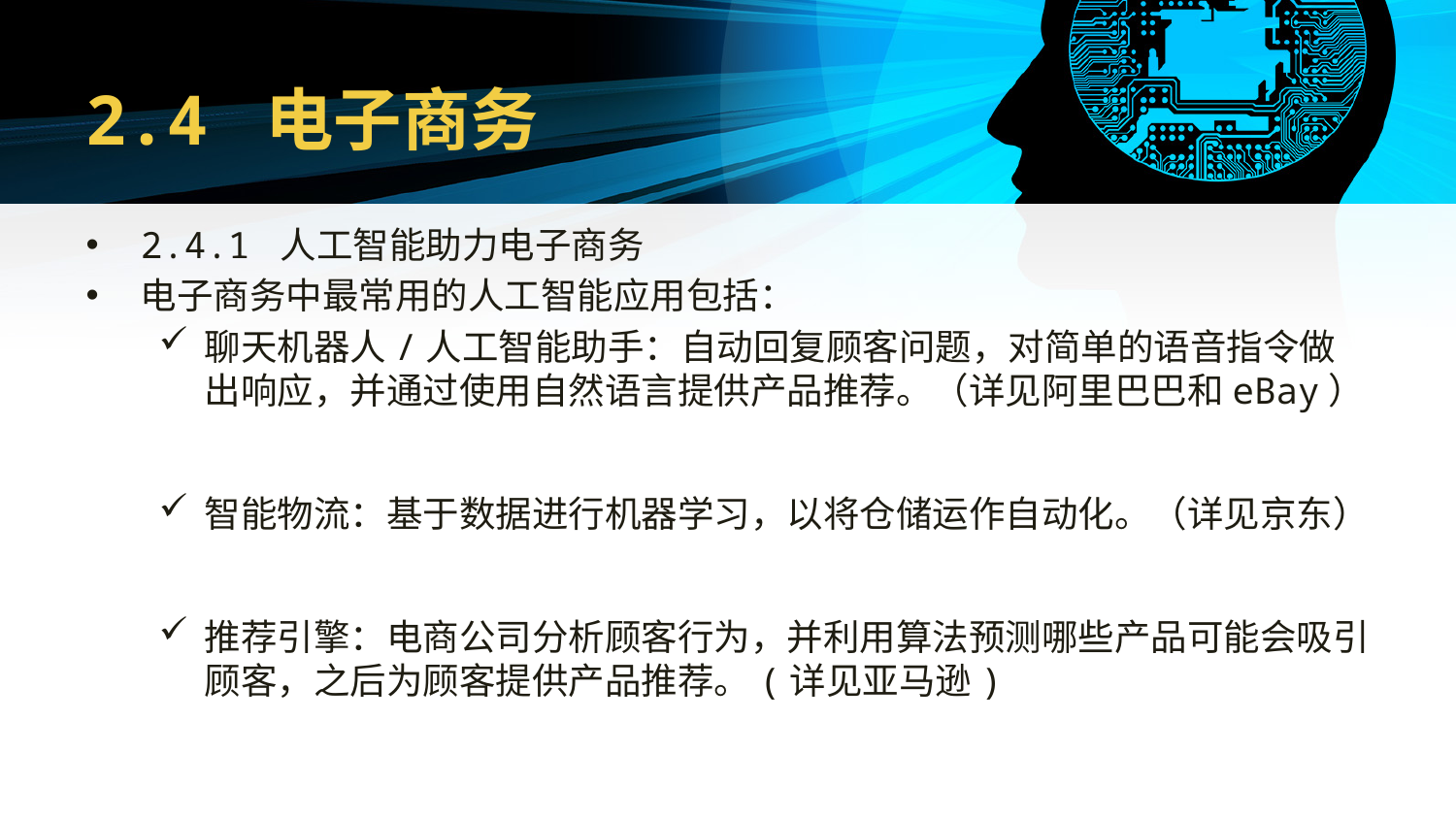

# 2.4 电子商务
2.4.1 人工智能助力电子商务
电子商务中最常用的人工智能应用包括：
聊天机器人/人工智能助手：自动回复顾客问题，对简单的语音指令做出响应，并通过使用自然语言提供产品推荐。（详见阿里巴巴和eBay）

智能物流：基于数据进行机器学习，以将仓储运作自动化。（详见京东）

推荐引擎：电商公司分析顾客行为，并利用算法预测哪些产品可能会吸引顾客，之后为顾客提供产品推荐。(详见亚马逊)